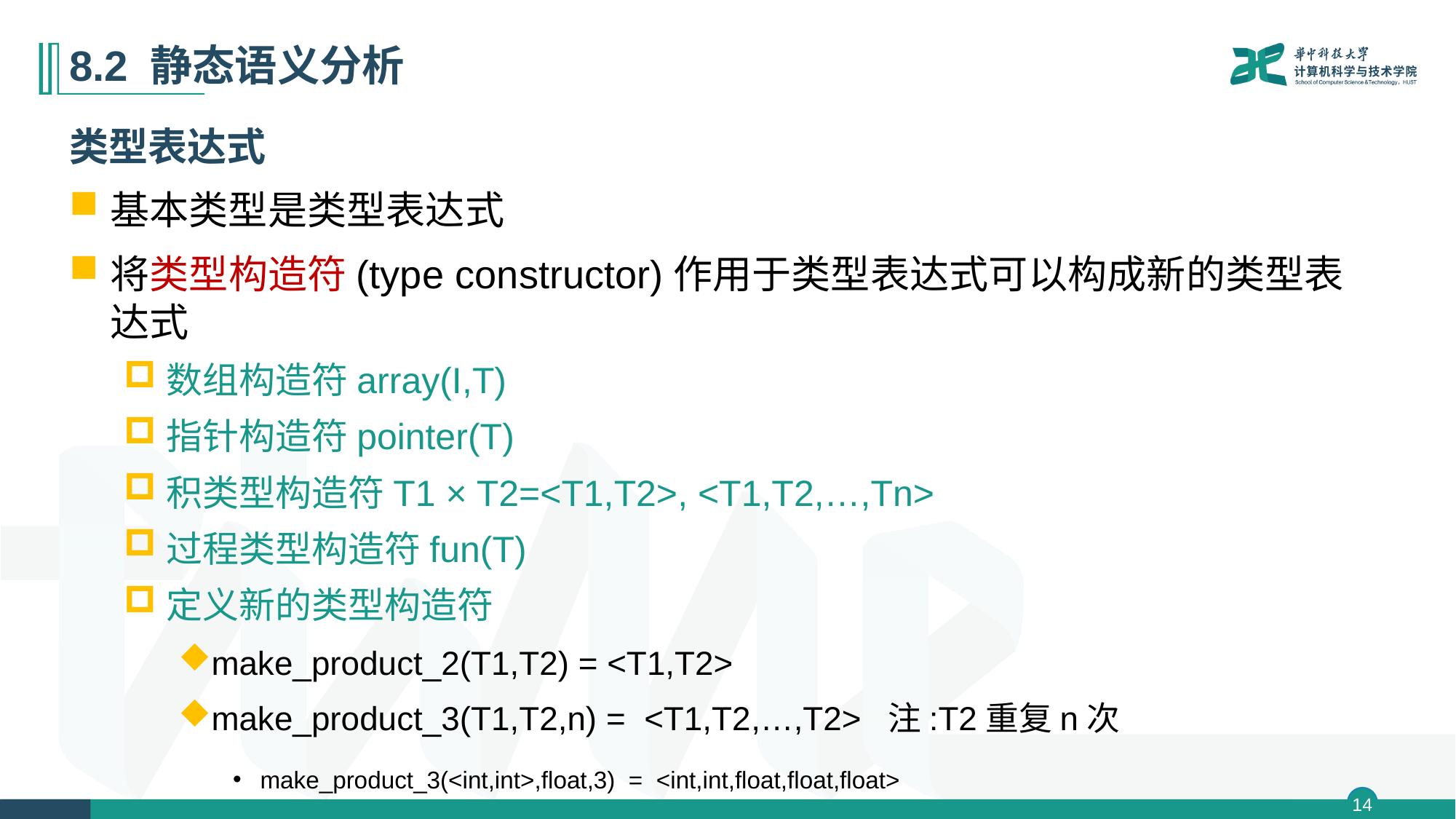

# 8.2 静态语义分析
类型表达式
基本类型是类型表达式
将类型构造符(type constructor)作用于类型表达式可以构成新的类型表达式
数组构造符array(I,T)
指针构造符pointer(T)
积类型构造符T1 × T2=<T1,T2>, <T1,T2,…,Tn>
过程类型构造符fun(T)
定义新的类型构造符
make_product_2(T1,T2) = <T1,T2>
make_product_3(T1,T2,n) =  <T1,T2,…,T2>  注:T2重复n次
make_product_3(<int,int>,float,3)  =  <int,int,float,float,float>